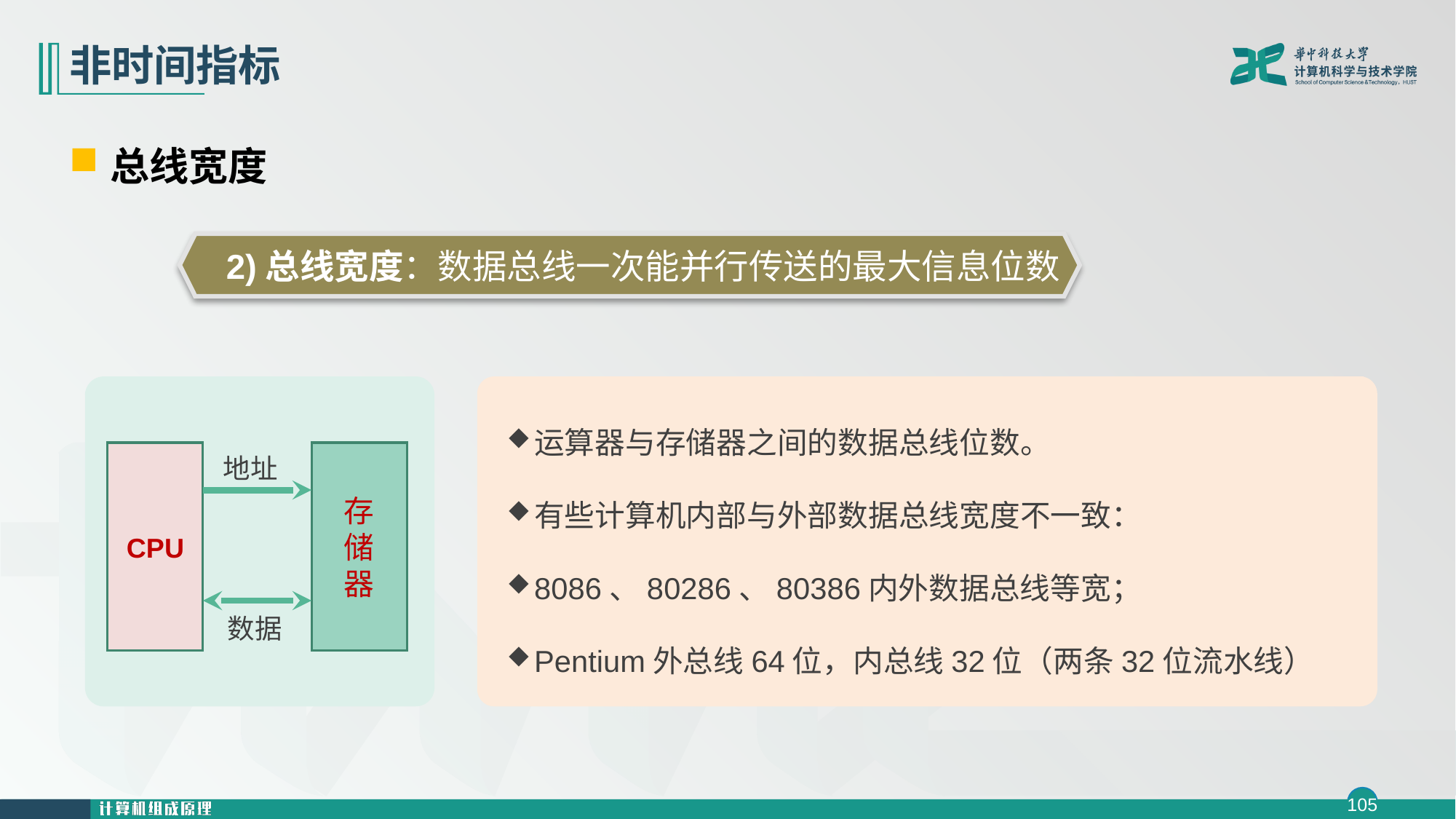

# 非时间指标
总线宽度

 2)总线宽度：数据总线一次能并行传送的最大信息位数

CPU
存
储
器
地址
数据

运算器与存储器之间的数据总线位数。
有些计算机内部与外部数据总线宽度不一致：
8086、80286、80386内外数据总线等宽；
Pentium外总线64位，内总线32位（两条32位流水线）